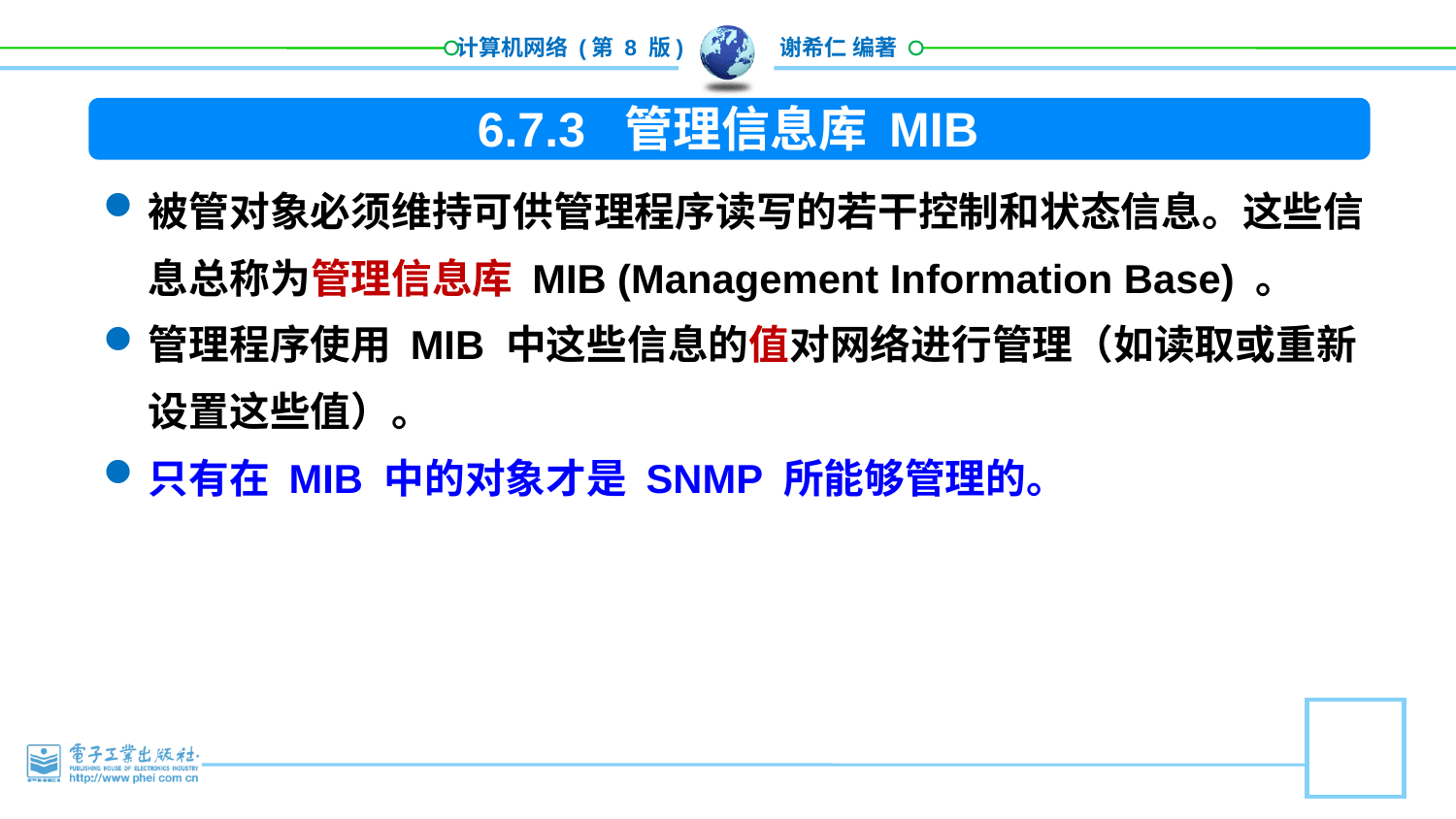

6.7.3  管理信息库 MIB

被管对象必须维持可供管理程序读写的若干控制和状态信息。这些信息总称为管理信息库 MIB (Management Information Base) 。
管理程序使用 MIB 中这些信息的值对网络进行管理（如读取或重新设置这些值）。
只有在 MIB 中的对象才是 SNMP 所能够管理的。